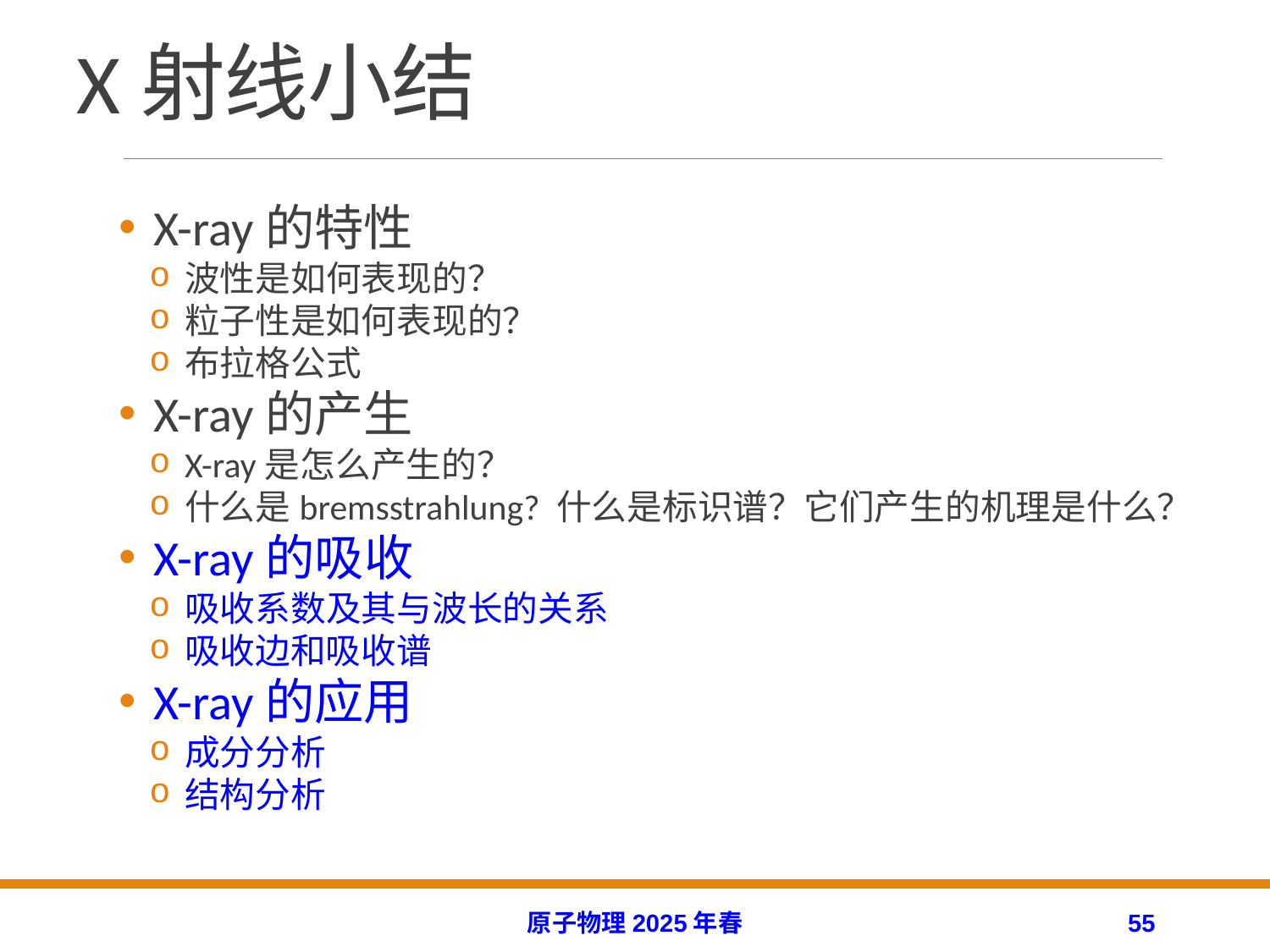

# X射线小结
X-ray的特性
波性是如何表现的？
粒子性是如何表现的？
布拉格公式
X-ray的产生
X-ray是怎么产生的？
什么是bremsstrahlung? 什么是标识谱？它们产生的机理是什么？
X-ray的吸收
吸收系数及其与波长的关系
吸收边和吸收谱
X-ray的应用
成分分析
结构分析
原子物理2025年春
55